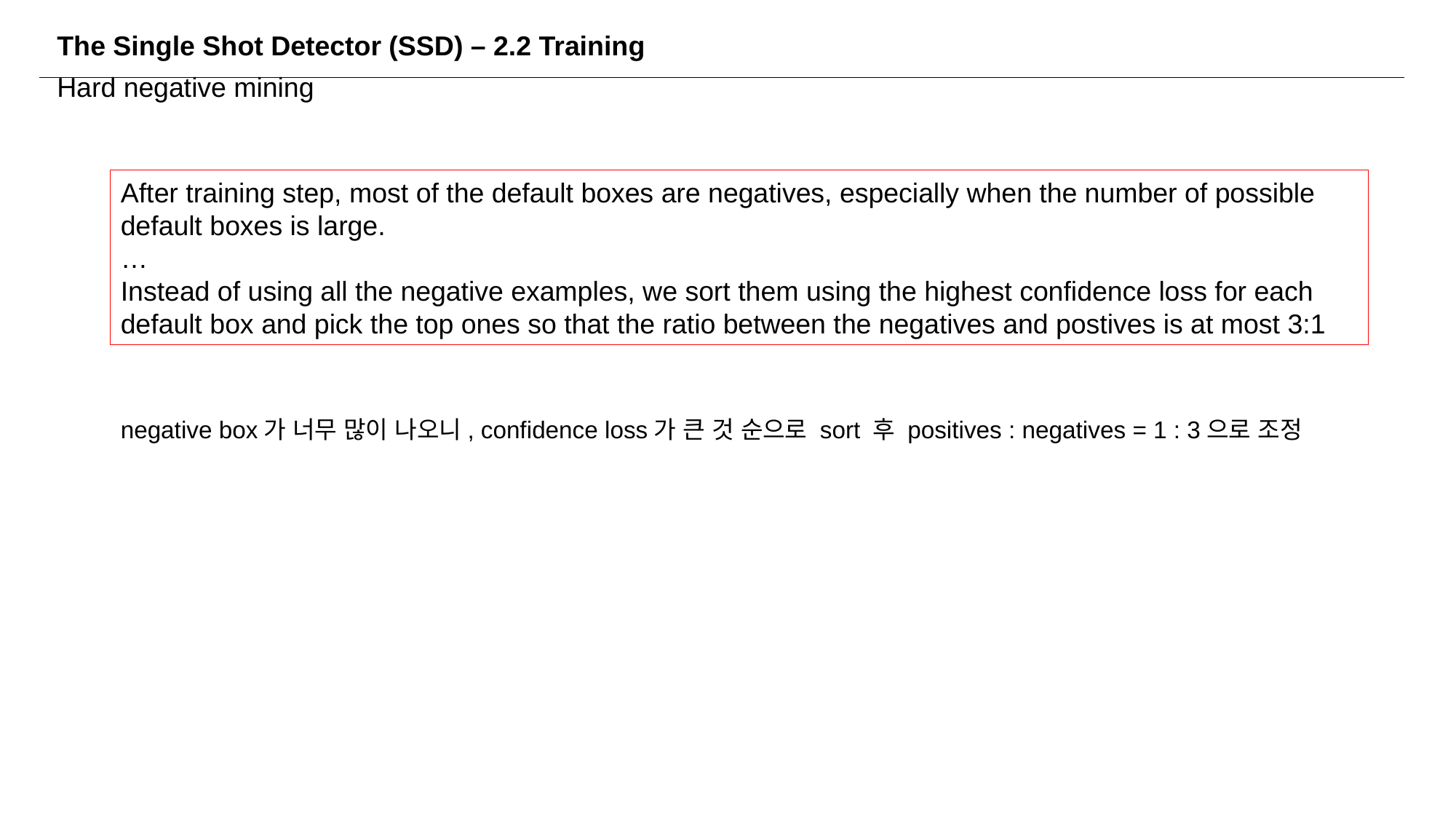

The Single Shot Detector (SSD) – 2.2 Training
Hard negative mining
After training step, most of the default boxes are negatives, especially when the number of possible default boxes is large.
…
Instead of using all the negative examples, we sort them using the highest confidence loss for each default box and pick the top ones so that the ratio between the negatives and postives is at most 3:1
negative box가 너무 많이 나오니, confidence loss가 큰 것 순으로 sort 후 positives : negatives = 1 : 3으로 조정